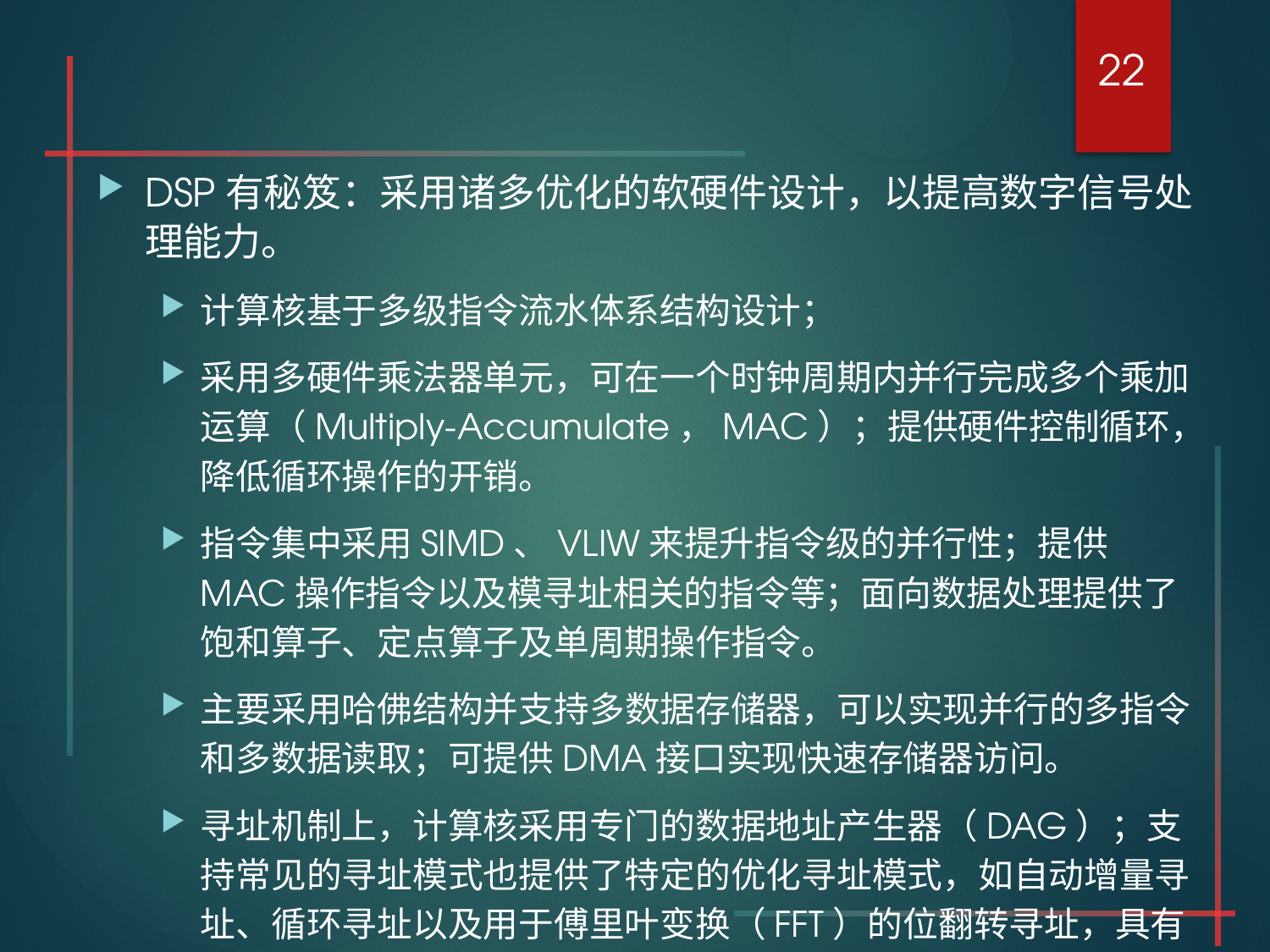

22
#
DSP有秘笈：采用诸多优化的软硬件设计，以提高数字信号处理能力。
计算核基于多级指令流水体系结构设计；
采用多硬件乘法器单元，可在一个时钟周期内并行完成多个乘加运算（Multiply-Accumulate，MAC）；提供硬件控制循环，降低循环操作的开销。
指令集中采用SIMD、VLIW来提升指令级的并行性；提供MAC操作指令以及模寻址相关的指令等；面向数据处理提供了饱和算子、定点算子及单周期操作指令。
主要采用哈佛结构并支持多数据存储器，可以实现并行的多指令和多数据读取；可提供DMA接口实现快速存储器访问。
寻址机制上，计算核采用专门的数据地址产生器（DAG）；支持常见的寻址模式也提供了特定的优化寻址模式，如自动增量寻址、循环寻址以及用于傅里叶变换（FFT）的位翻转寻址，具有非常好的直接数据访问能力。